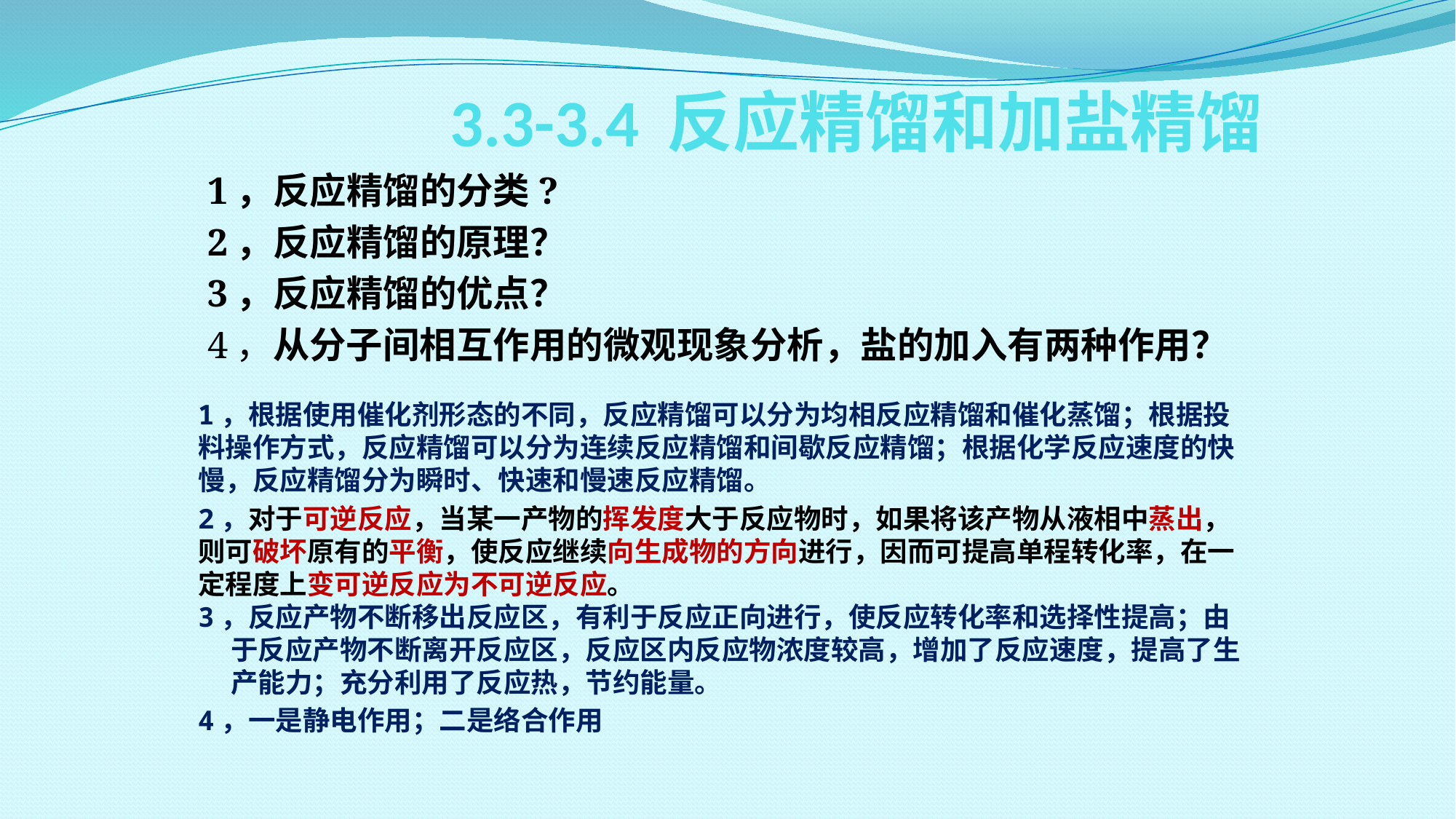

# 3.3-3.4 反应精馏和加盐精馏
1，反应精馏的分类?
2，反应精馏的原理？
3，反应精馏的优点？
4，从分子间相互作用的微观现象分析，盐的加入有两种作用？

1，根据使用催化剂形态的不同，反应精馏可以分为均相反应精馏和催化蒸馏；根据投料操作方式，反应精馏可以分为连续反应精馏和间歇反应精馏；根据化学反应速度的快慢，反应精馏分为瞬时、快速和慢速反应精馏。
2，对于可逆反应，当某一产物的挥发度大于反应物时，如果将该产物从液相中蒸出，则可破坏原有的平衡，使反应继续向生成物的方向进行，因而可提高单程转化率，在一定程度上变可逆反应为不可逆反应。
3，反应产物不断移出反应区，有利于反应正向进行，使反应转化率和选择性提高；由于反应产物不断离开反应区，反应区内反应物浓度较高，增加了反应速度，提高了生产能力；充分利用了反应热，节约能量。
4，一是静电作用；二是络合作用